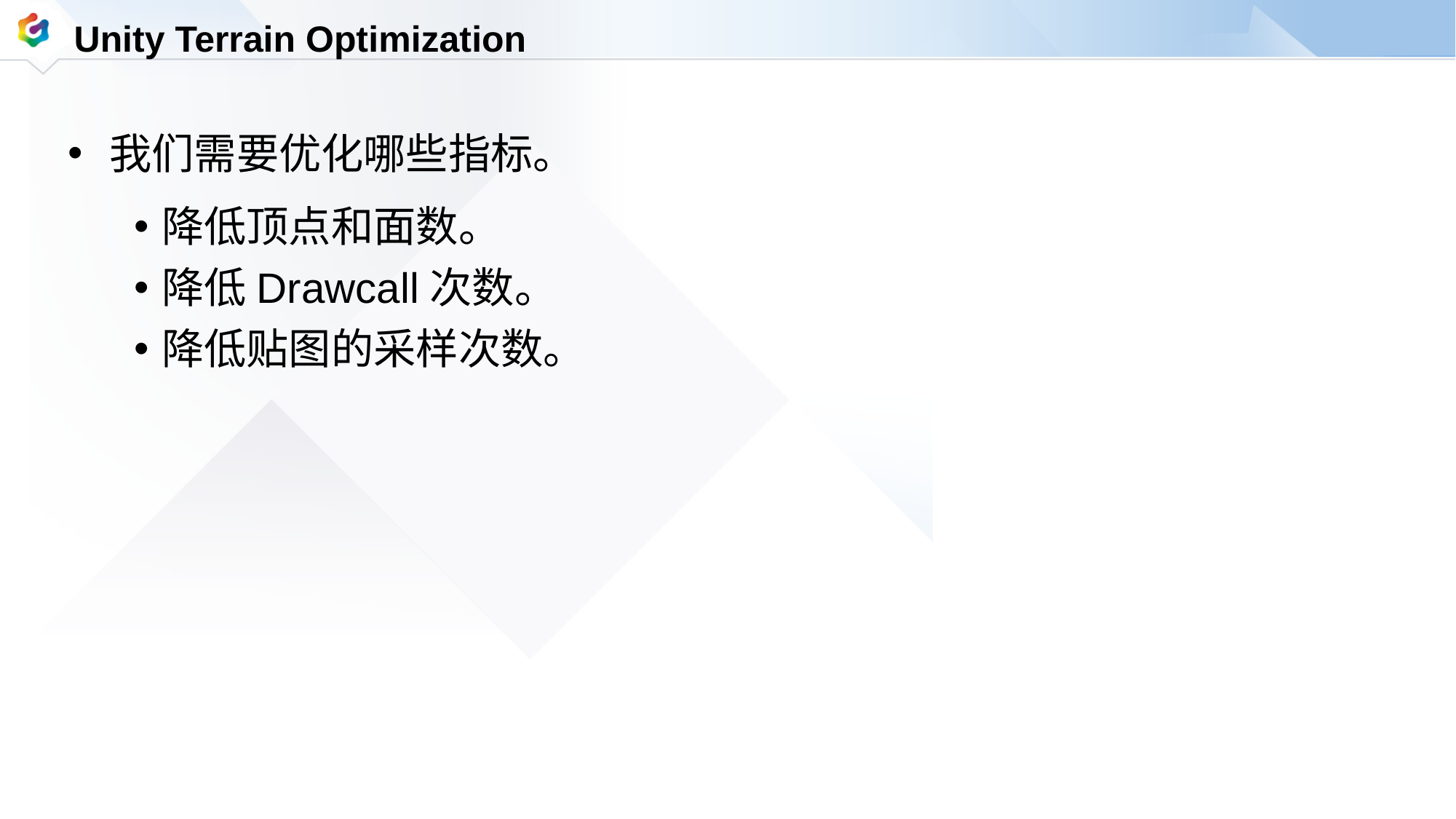

Unity Terrain Optimization
我们需要优化哪些指标。
降低顶点和面数。
降低Drawcall次数。
降低贴图的采样次数。